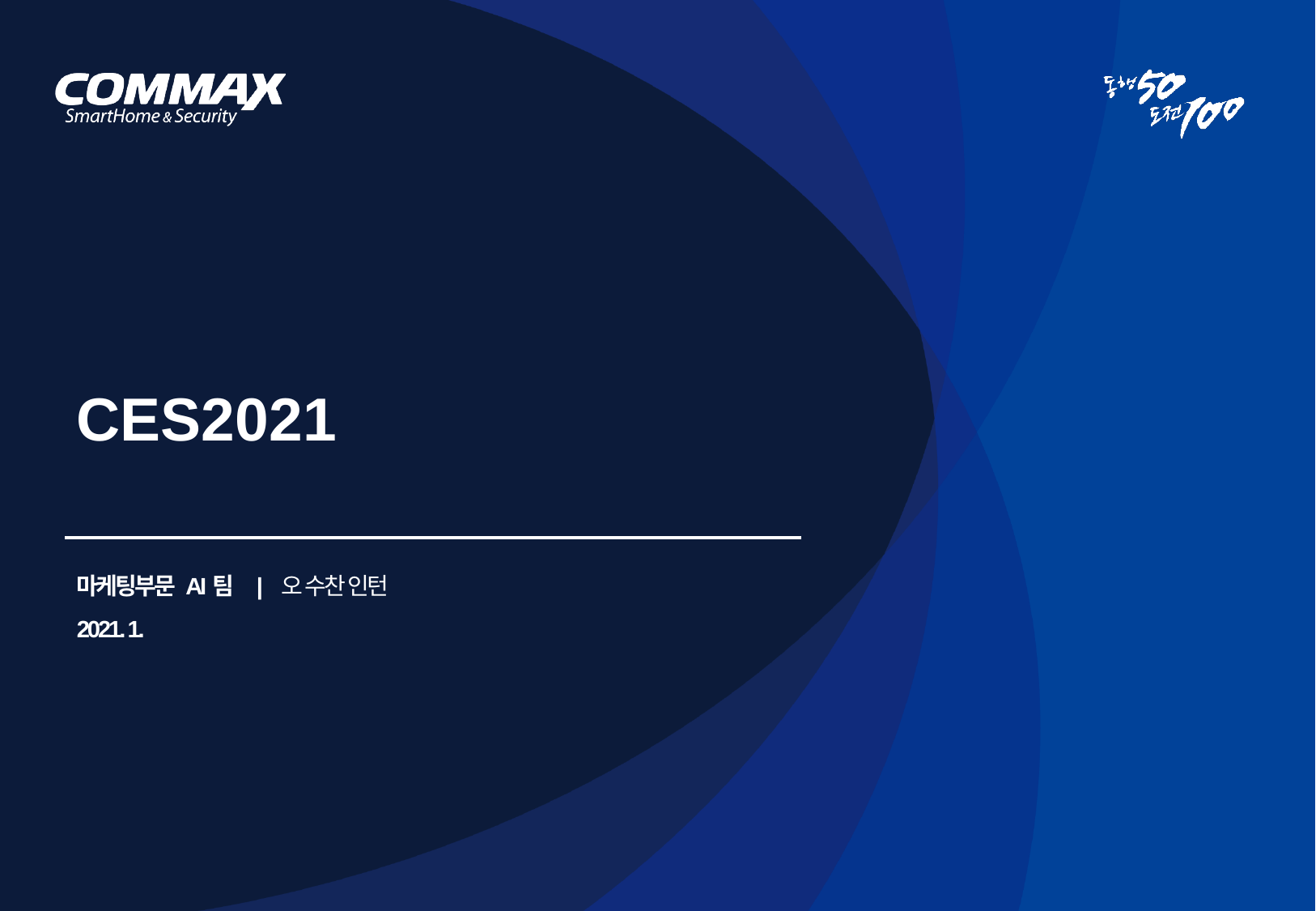

CES2021
마케팅부문 AI팀    |   오 수찬 인턴
2021. 1.